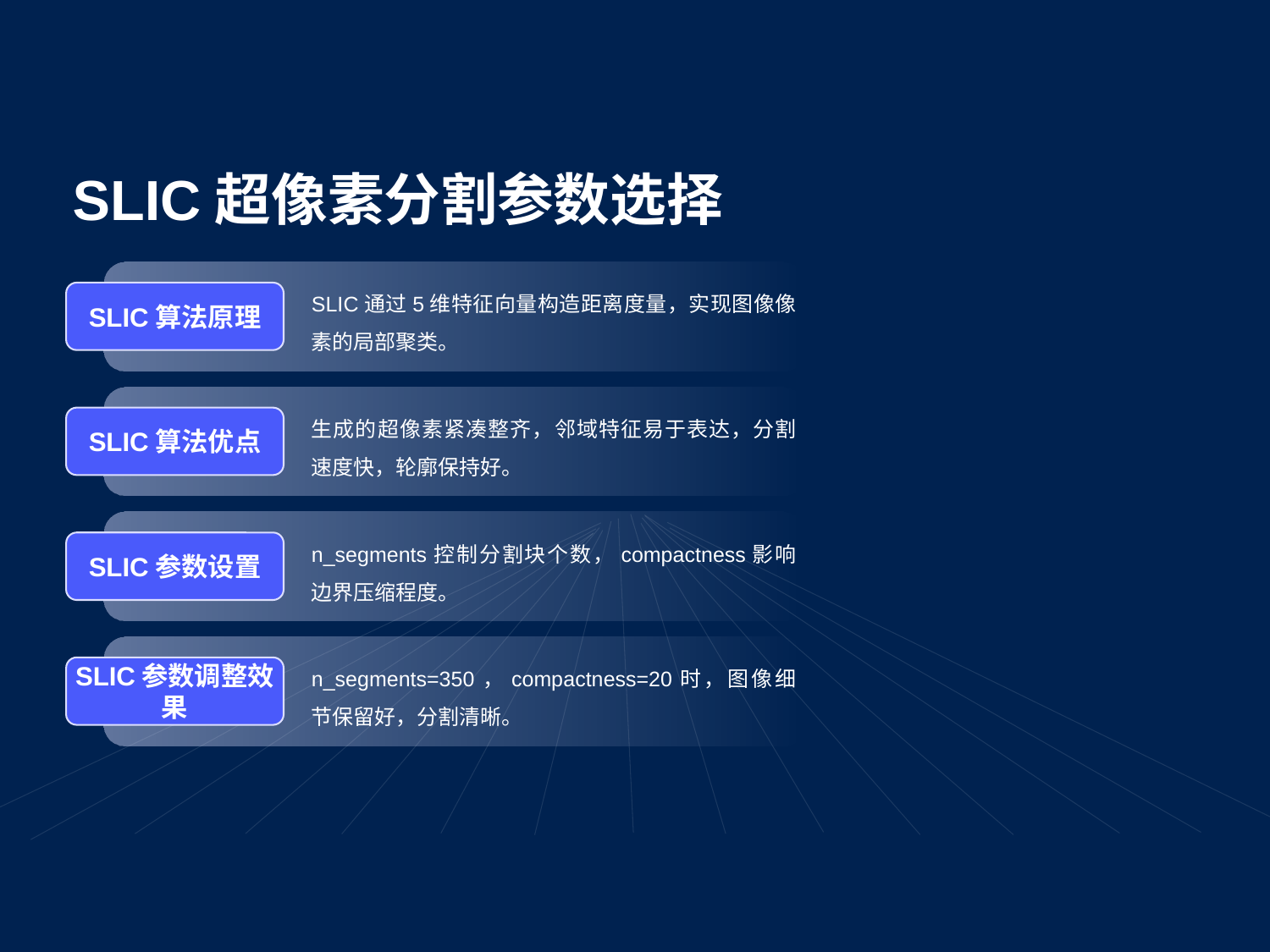

# SLIC超像素分割参数选择

SLIC通过5维特征向量构造距离度量，实现图像像素的局部聚类。
SLIC算法原理

生成的超像素紧凑整齐，邻域特征易于表达，分割速度快，轮廓保持好。
SLIC算法优点

n_segments控制分割块个数，compactness影响边界压缩程度。
SLIC参数设置

n_segments=350，compactness=20时，图像细节保留好，分割清晰。
SLIC参数调整效果